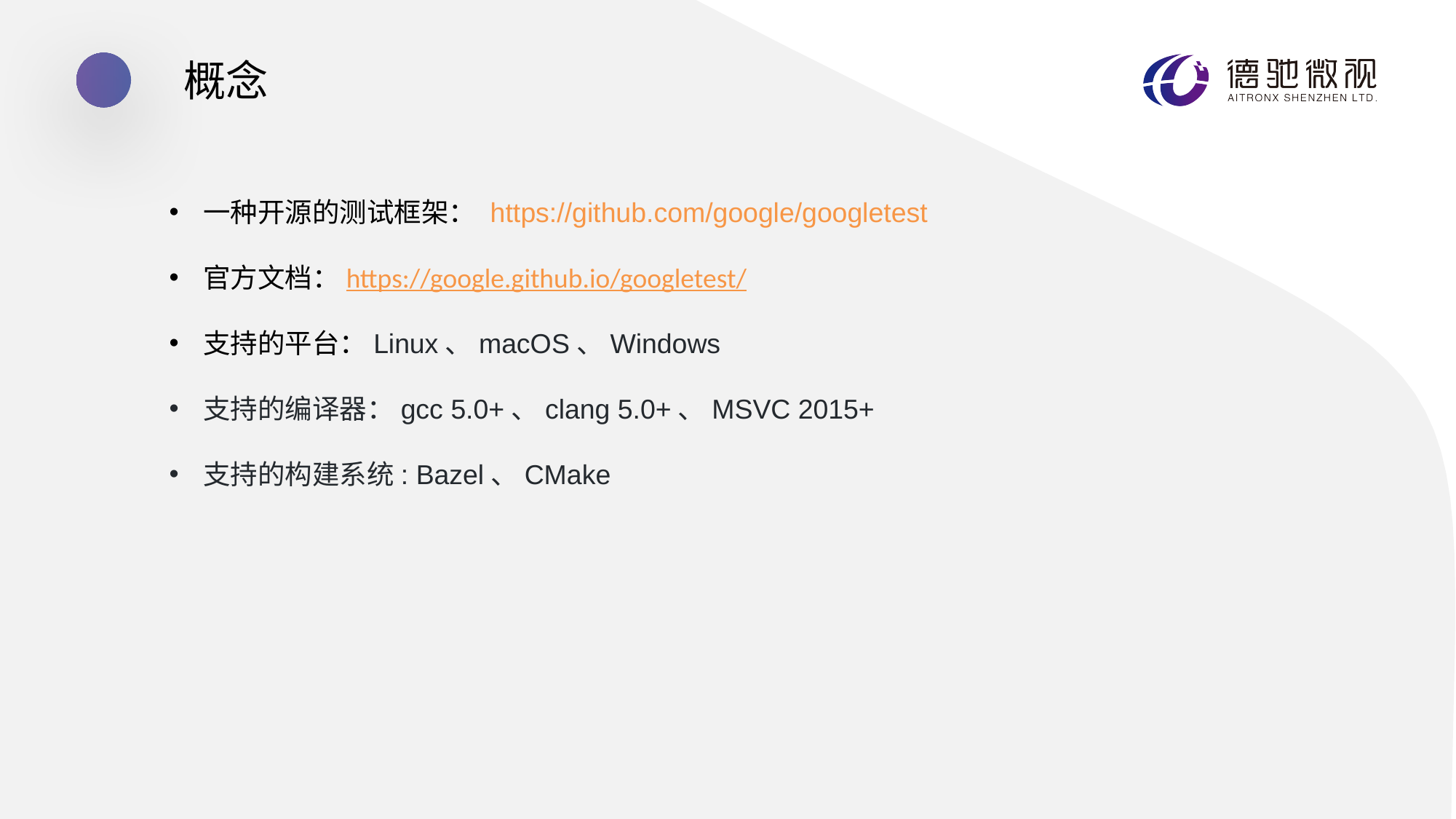

概念

一种开源的测试框架： https://github.com/google/googletest

官方文档：https://google.github.io/googletest/

支持的平台：Linux、macOS、Windows

支持的编译器：gcc 5.0+、clang 5.0+、MSVC 2015+

支持的构建系统: Bazel、CMake